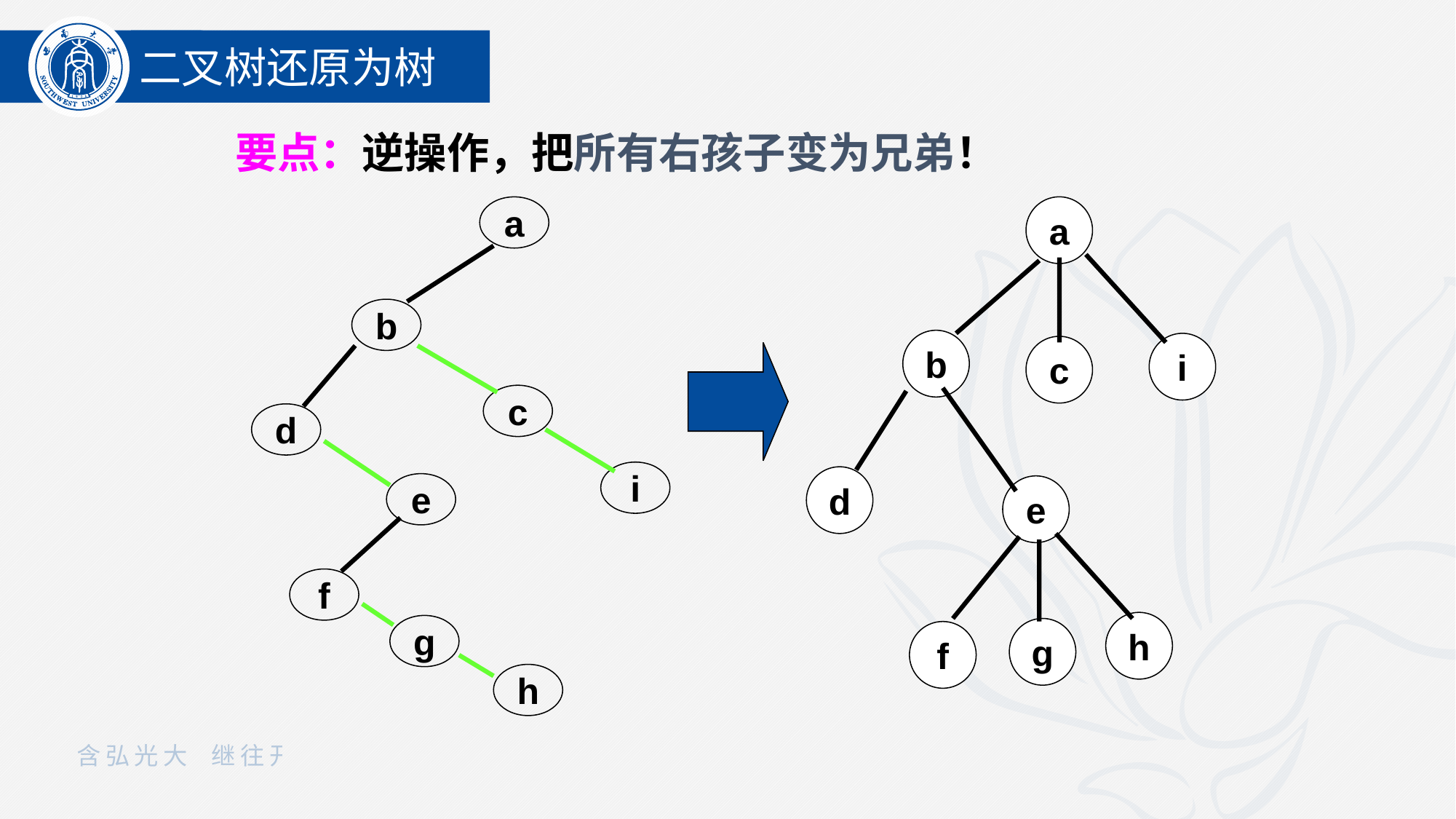

二叉树还原为树
要点：逆操作，把所有右孩子变为兄弟！
a

b

c
d

i
e

f

g

h
a
b

d

i
c

e

h
g

f